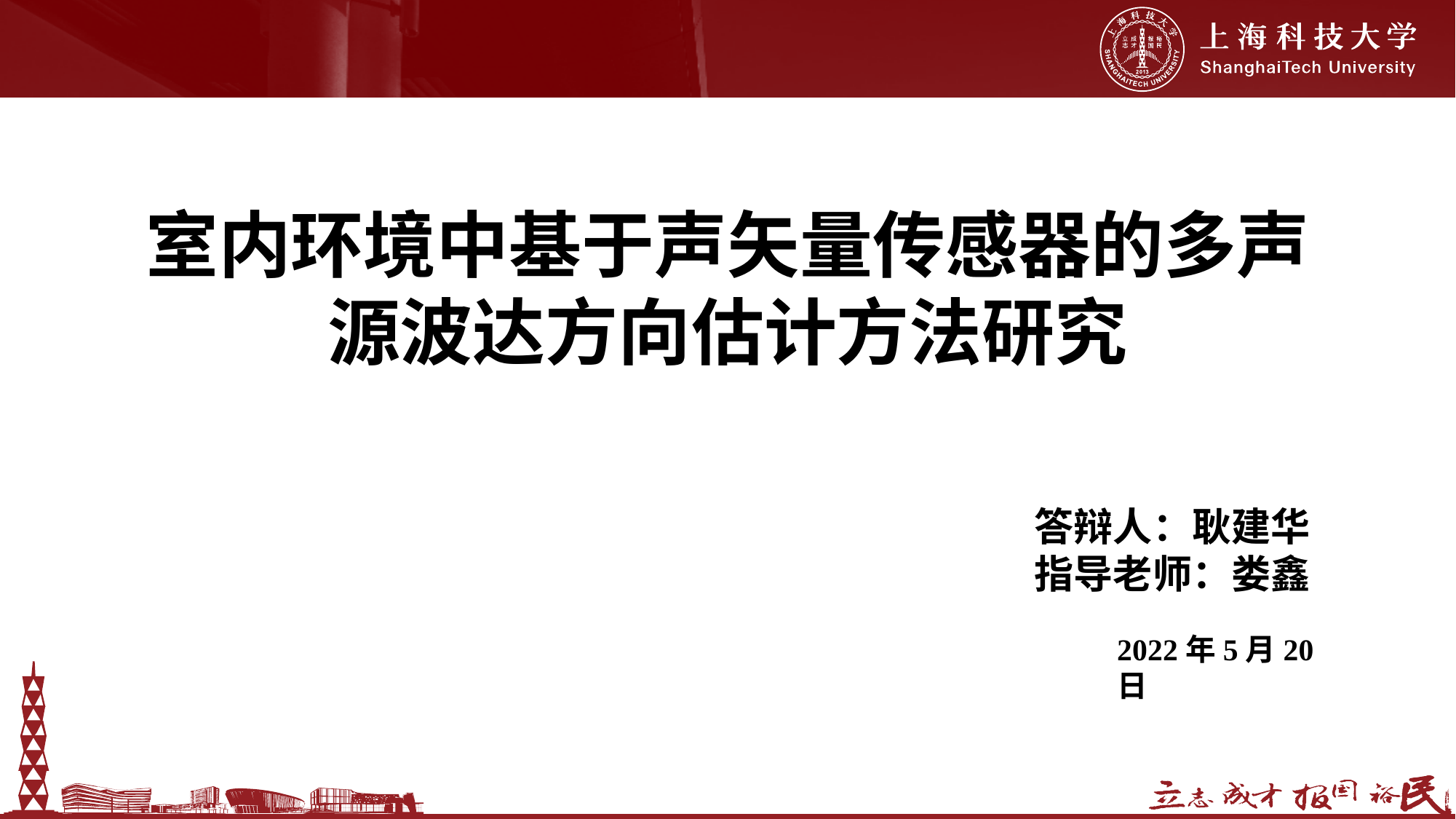

室内环境中基于声矢量传感器的多声源波达方向估计方法研究
答辩人：耿建华
指导老师：娄鑫
2022年5月20日